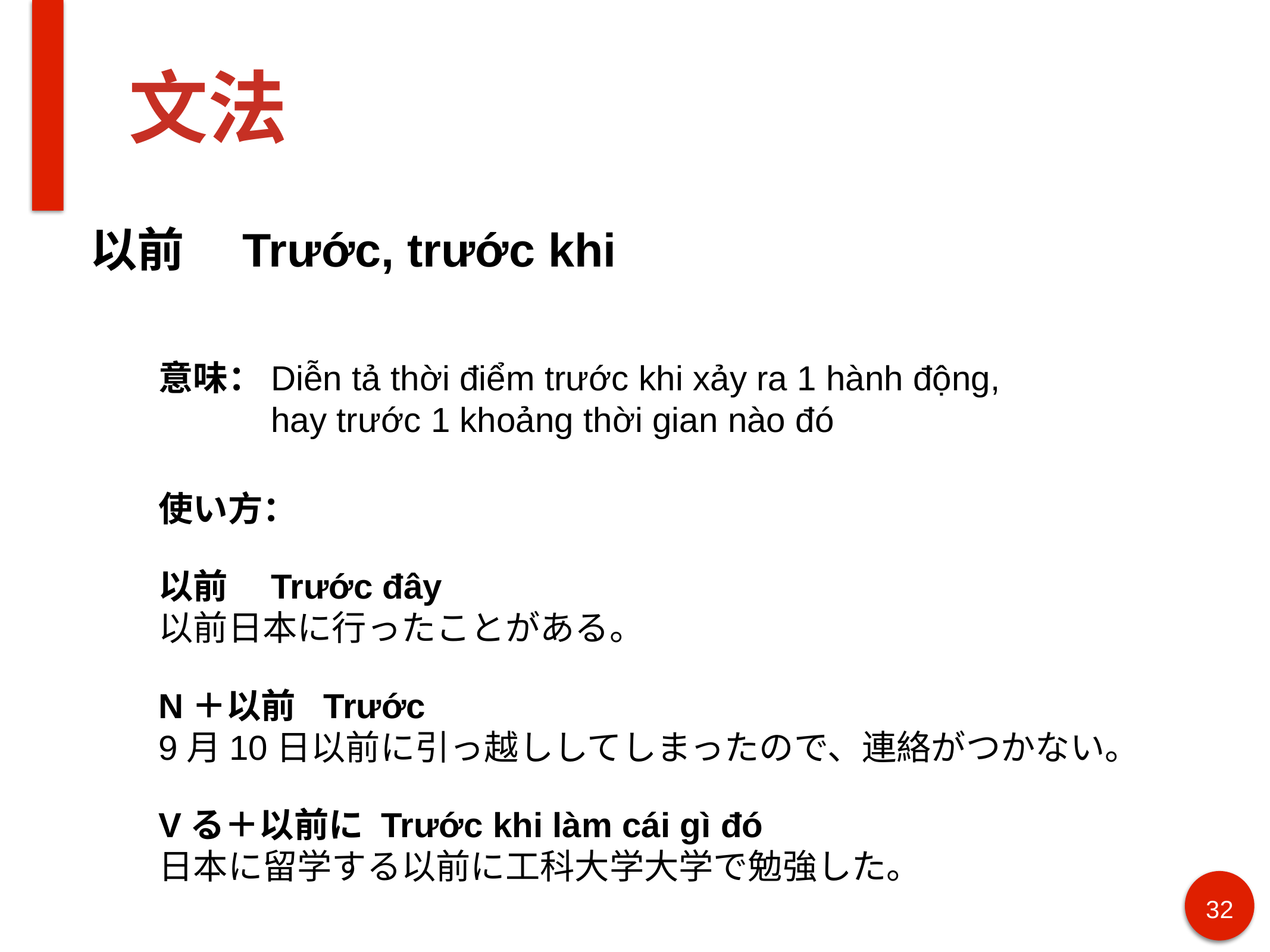

# 文法
以前　Trước, trước khi

意味：Diễn tả thời điểm trước khi xảy ra 1 hành động,
　　　hay trước 1 khoảng thời gian nào đó

使い方：
以前　Trước đây
以前日本に行ったことがある。
N＋以前  Trước
9月10日以前に引っ越ししてしまったので、連絡がつかない。
Vる＋以前に Trước khi làm cái gì đó
日本に留学する以前に工科大学大学で勉強した。
32